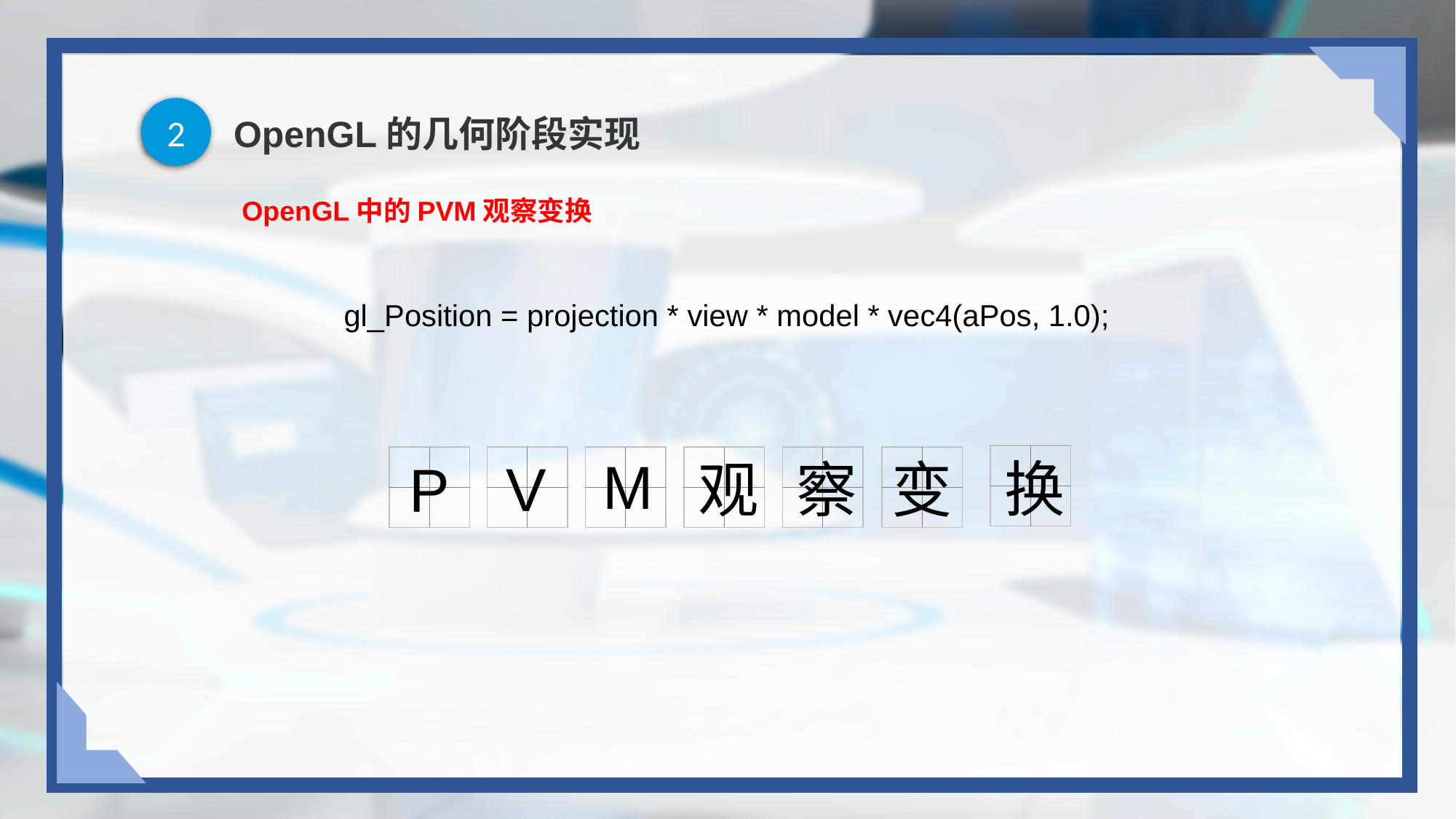

2
# OpenGL的几何阶段实现
OpenGL中的PVM观察变换
gl_Position = projection * view * model * vec4(aPos, 1.0);
M

换

V

P

观

察

变